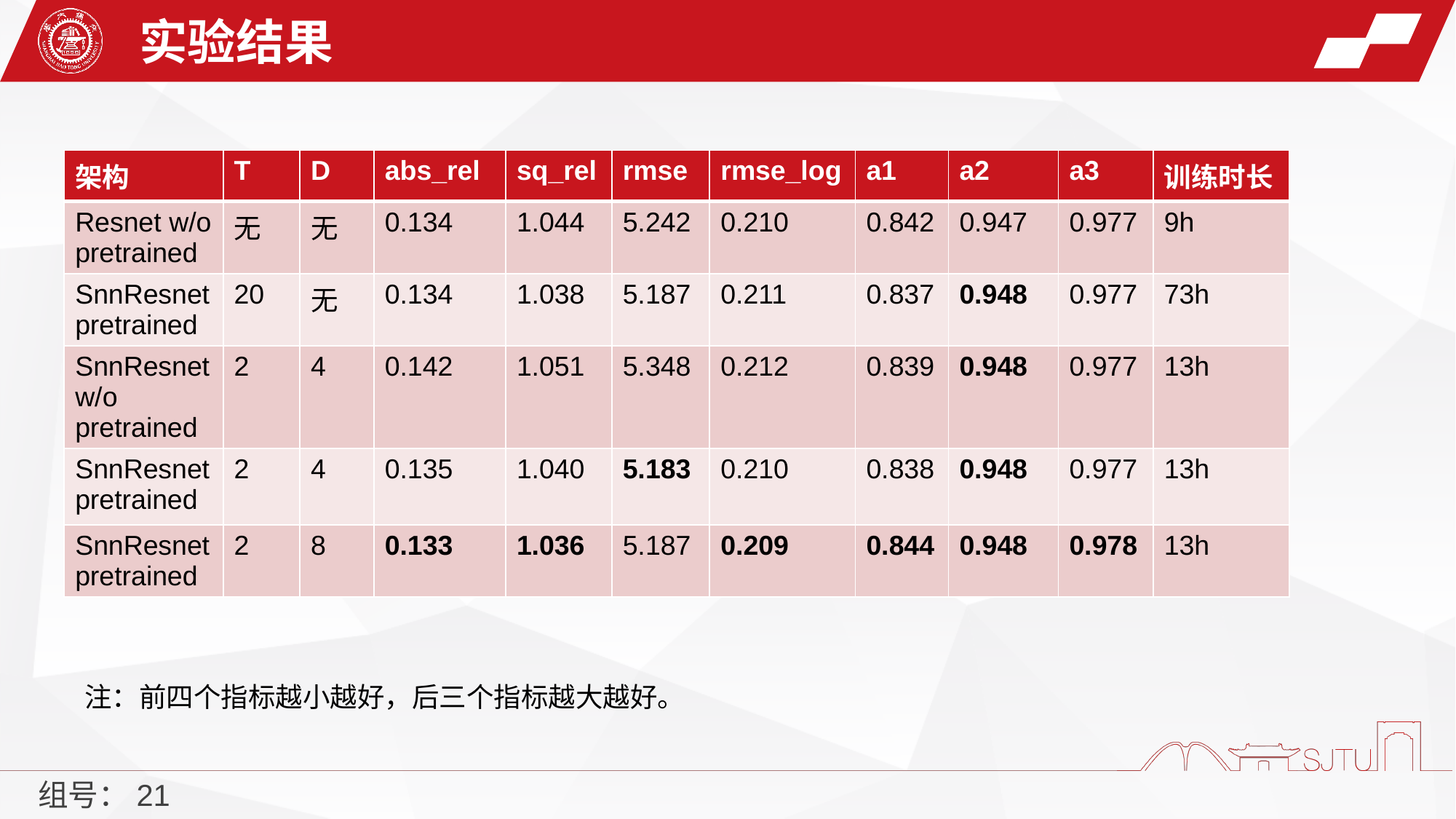

实验结果
| 架构 | T | D | abs\_rel | sq\_rel | rmse | rmse\_log | a1 | a2 | a3 | 训练时长 |
| --- | --- | --- | --- | --- | --- | --- | --- | --- | --- | --- |
| Resnet w/o pretrained | 无 | 无 | 0.134 | 1.044 | 5.242 | 0.210 | 0.842 | 0.947 | 0.977 | 9h |
| SnnResnet pretrained | 20 | 无 | 0.134 | 1.038 | 5.187 | 0.211 | 0.837 | 0.948 | 0.977 | 73h |
| SnnResnet w/o pretrained | 2 | 4 | 0.142 | 1.051 | 5.348 | 0.212 | 0.839 | 0.948 | 0.977 | 13h |
| SnnResnet pretrained | 2 | 4 | 0.135 | 1.040 | 5.183 | 0.210 | 0.838 | 0.948 | 0.977 | 13h |
| SnnResnet pretrained | 2 | 8 | 0.133 | 1.036 | 5.187 | 0.209 | 0.844 | 0.948 | 0.978 | 13h |
注：前四个指标越小越好，后三个指标越大越好。
组号：21